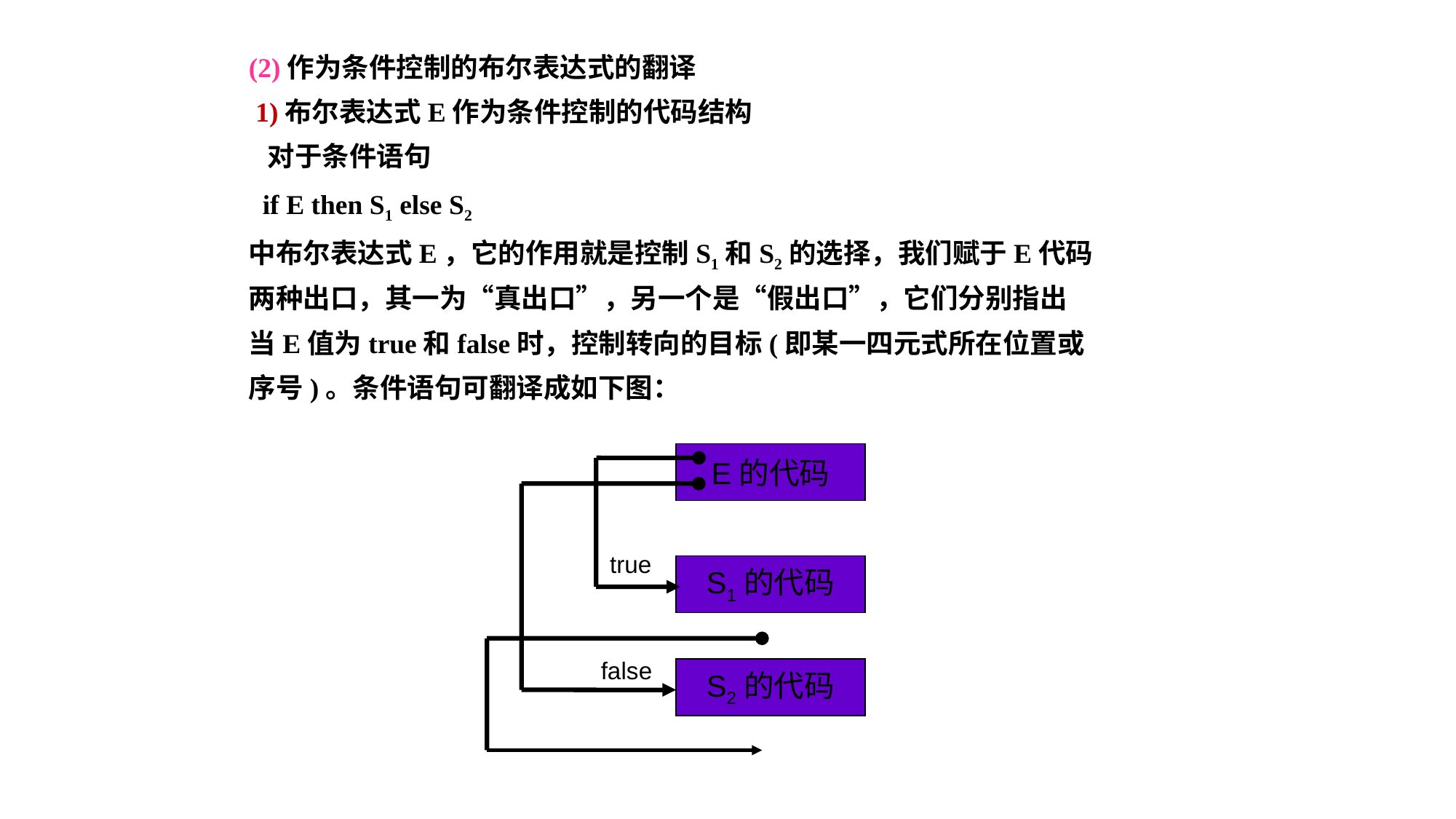

(2)作为条件控制的布尔表达式的翻译
 1)布尔表达式E作为条件控制的代码结构
  对于条件语句
  if E then S1 else S2
中布尔表达式E，它的作用就是控制S1和S2的选择，我们赋于E代码
两种出口，其一为“真出口”，另一个是“假出口”，它们分别指出
当E值为true和false时，控制转向的目标(即某一四元式所在位置或
序号)。条件语句可翻译成如下图：
E的代码

true
S1的代码

false
S2的代码